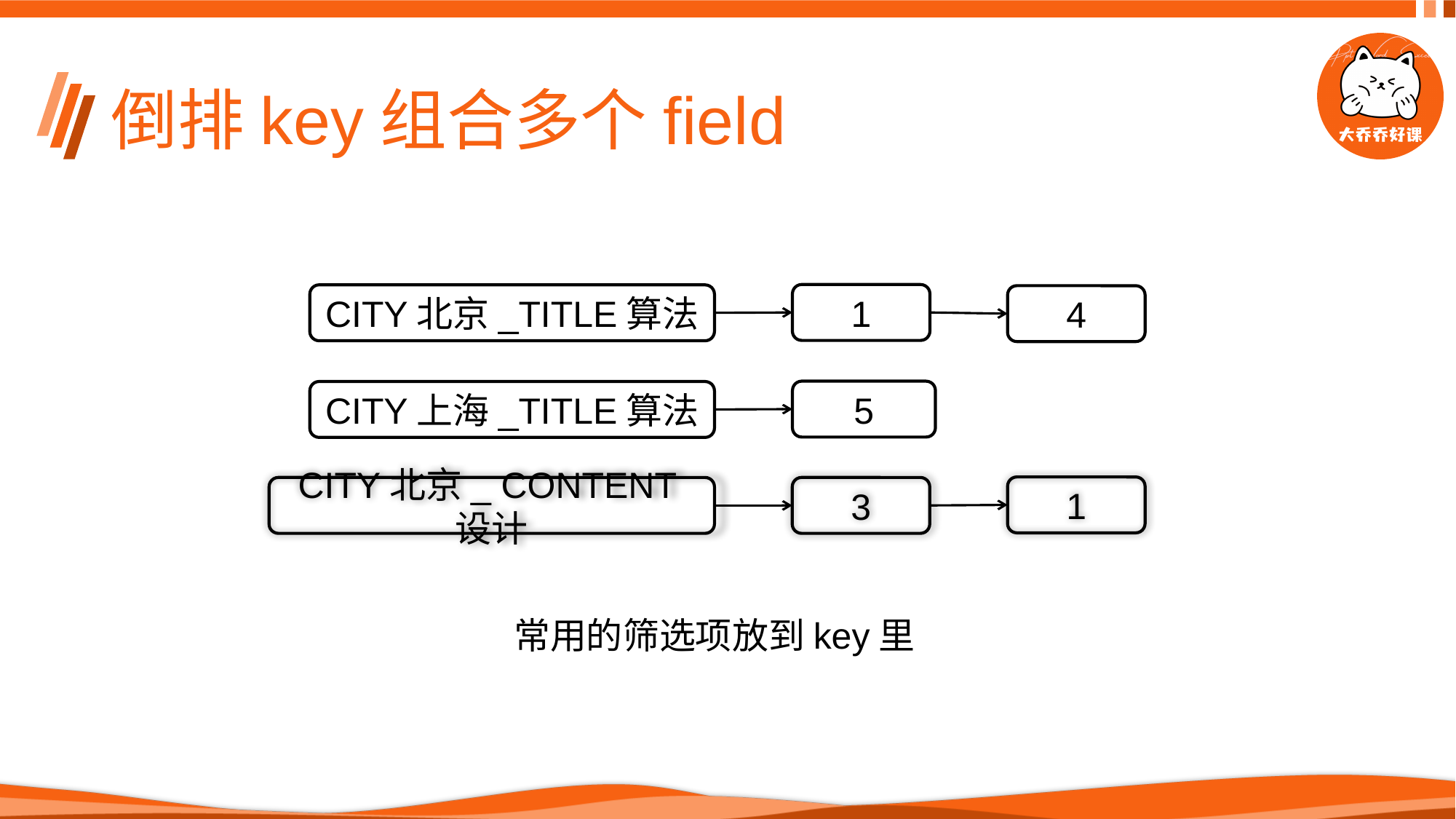

# 倒排key组合多个field
1
CITY北京_TITLE算法
4
5
CITY上海_TITLE算法
1
CITY北京_ CONTENT设计
3
常用的筛选项放到key里